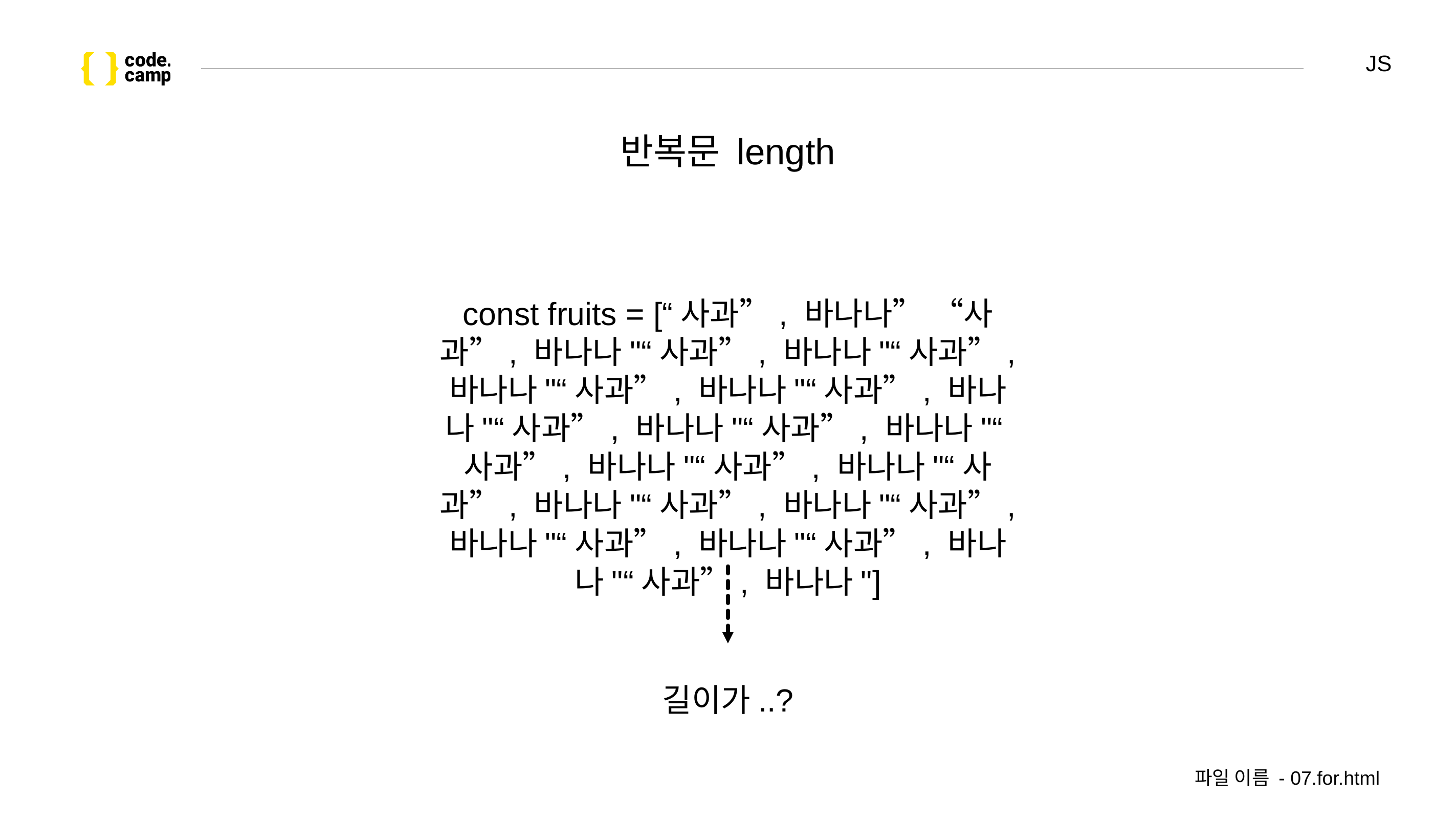

# JS

반복문 length
const fruits = [“사과”, 바나나” “사과”, 바나나"“사과”, 바나나"“사과”, 바나나"“사과”, 바나나"“사과”, 바나나"“사과”, 바나나"“사과”, 바나나"“사과”, 바나나"“사과”, 바나나"“사과”, 바나나"“사과”, 바나나"“사과”, 바나나"“사과”, 바나나"“사과”, 바나나"“사과”, 바나나"]

길이가..?
파일 이름 - 07.for.html